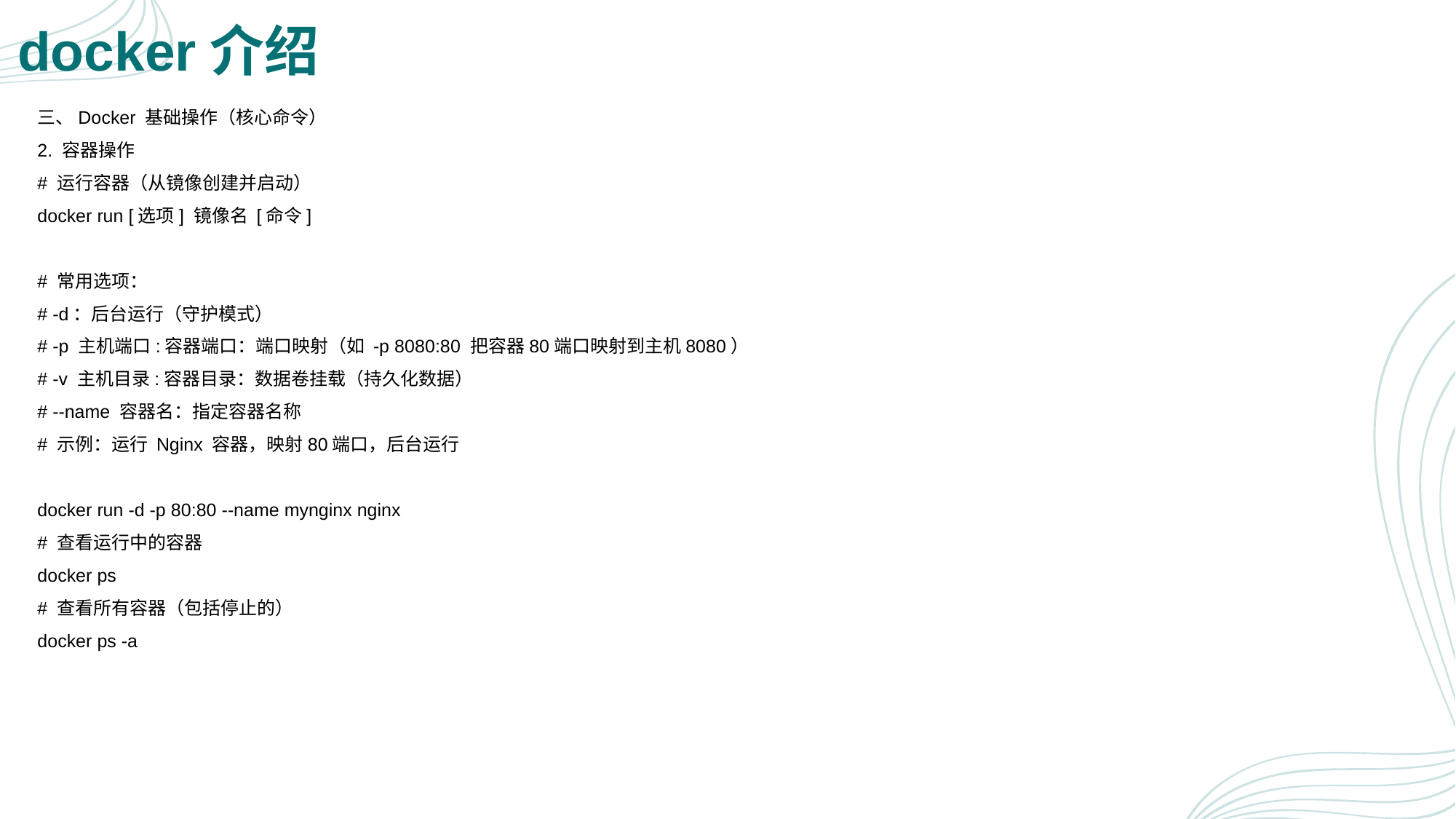

# docker介绍
三、Docker 基础操作（核心命令）
2. 容器操作
# 运行容器（从镜像创建并启动）
docker run [选项] 镜像名 [命令]

# 常用选项：
# -d：后台运行（守护模式）
# -p 主机端口:容器端口：端口映射（如 -p 8080:80 把容器80端口映射到主机8080）
# -v 主机目录:容器目录：数据卷挂载（持久化数据）
# --name 容器名：指定容器名称
# 示例：运行 Nginx 容器，映射80端口，后台运行

docker run -d -p 80:80 --name mynginx nginx
# 查看运行中的容器
docker ps
# 查看所有容器（包括停止的）
docker ps -a